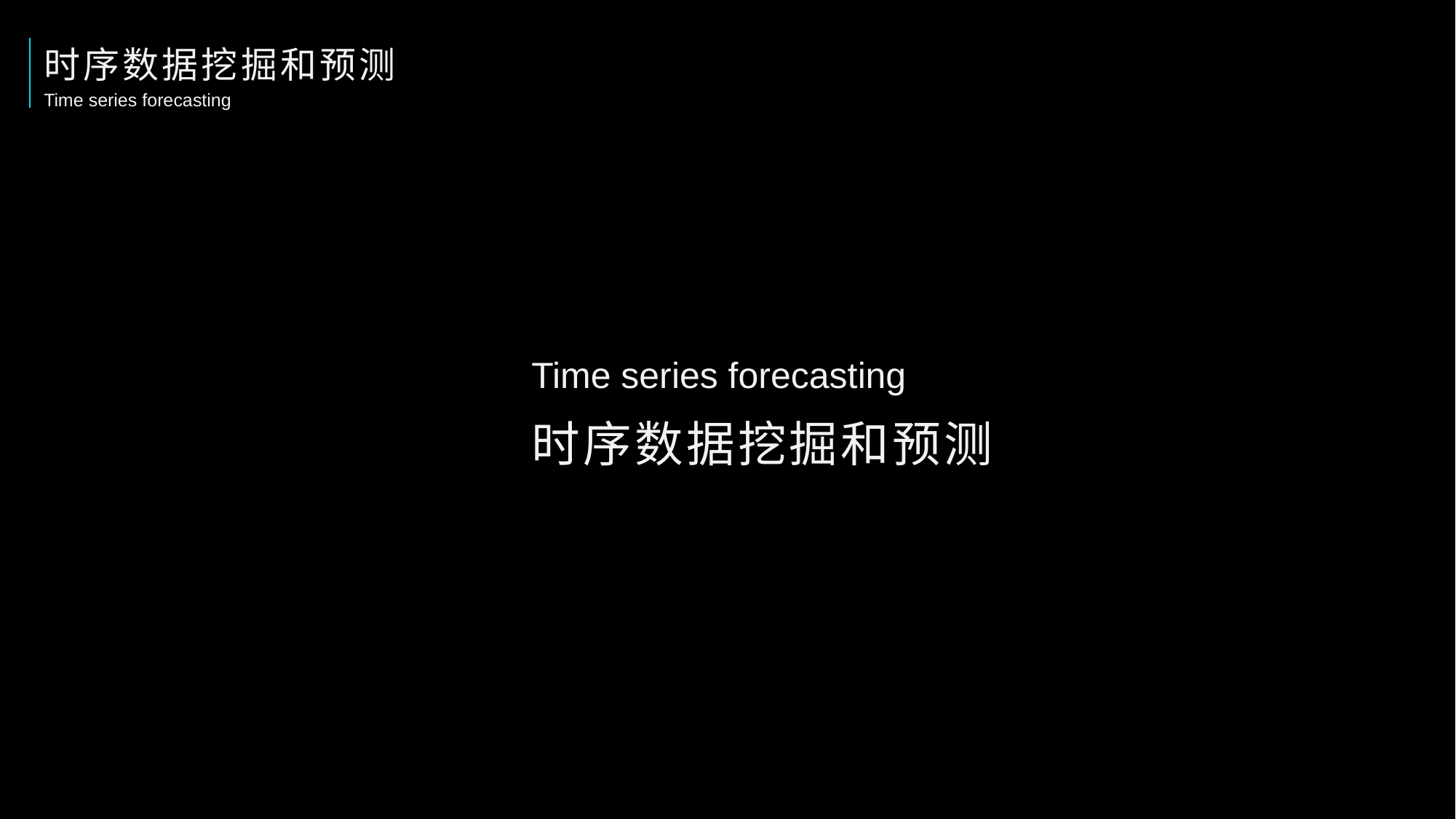

时序数据挖掘和预测
Time series forecasting

Time series forecasting
时序数据挖掘和预测